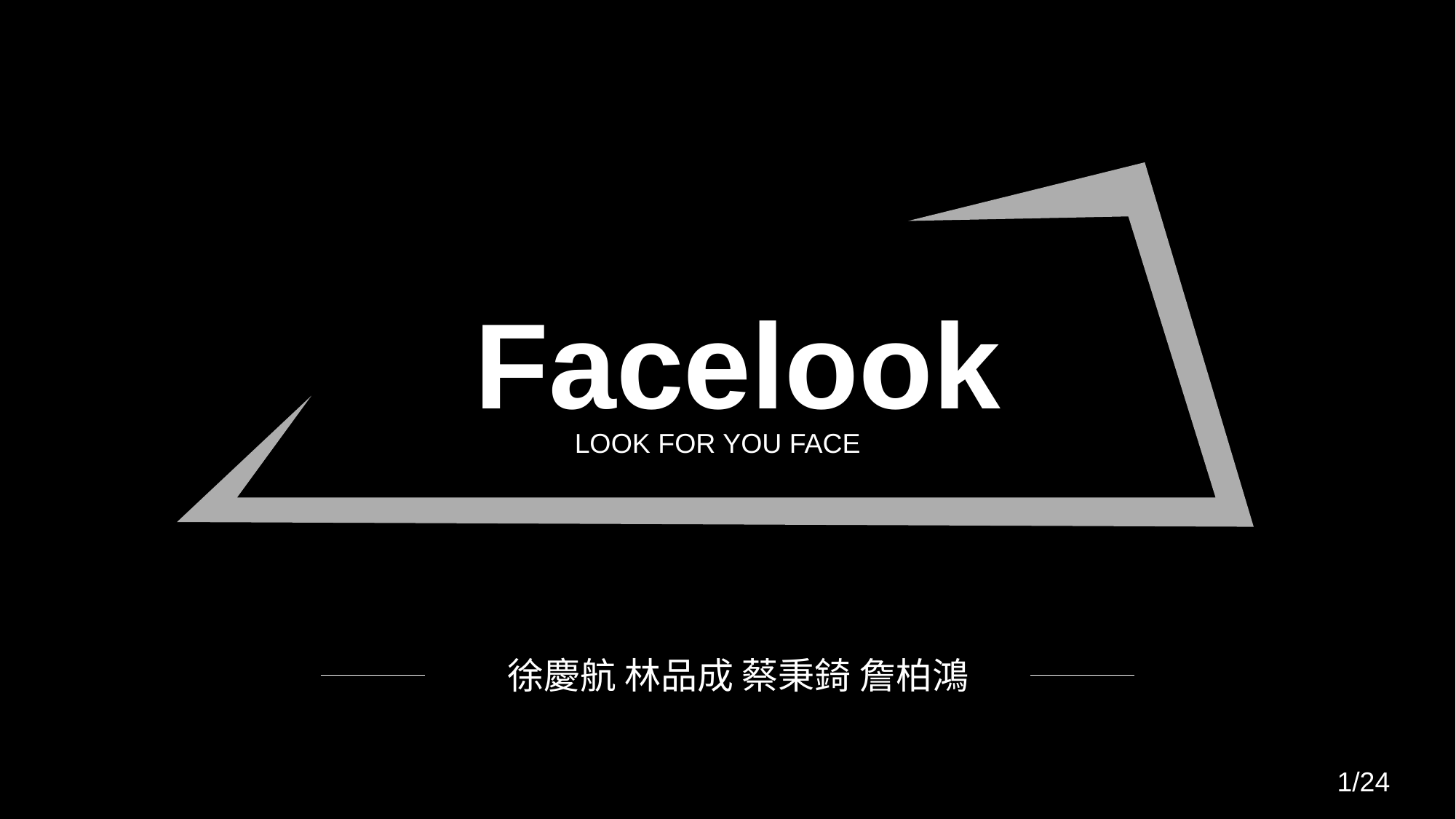

Facelook
LOOK FOR YOU FACE
徐慶航 林品成 蔡秉錡 詹柏鴻

1/24